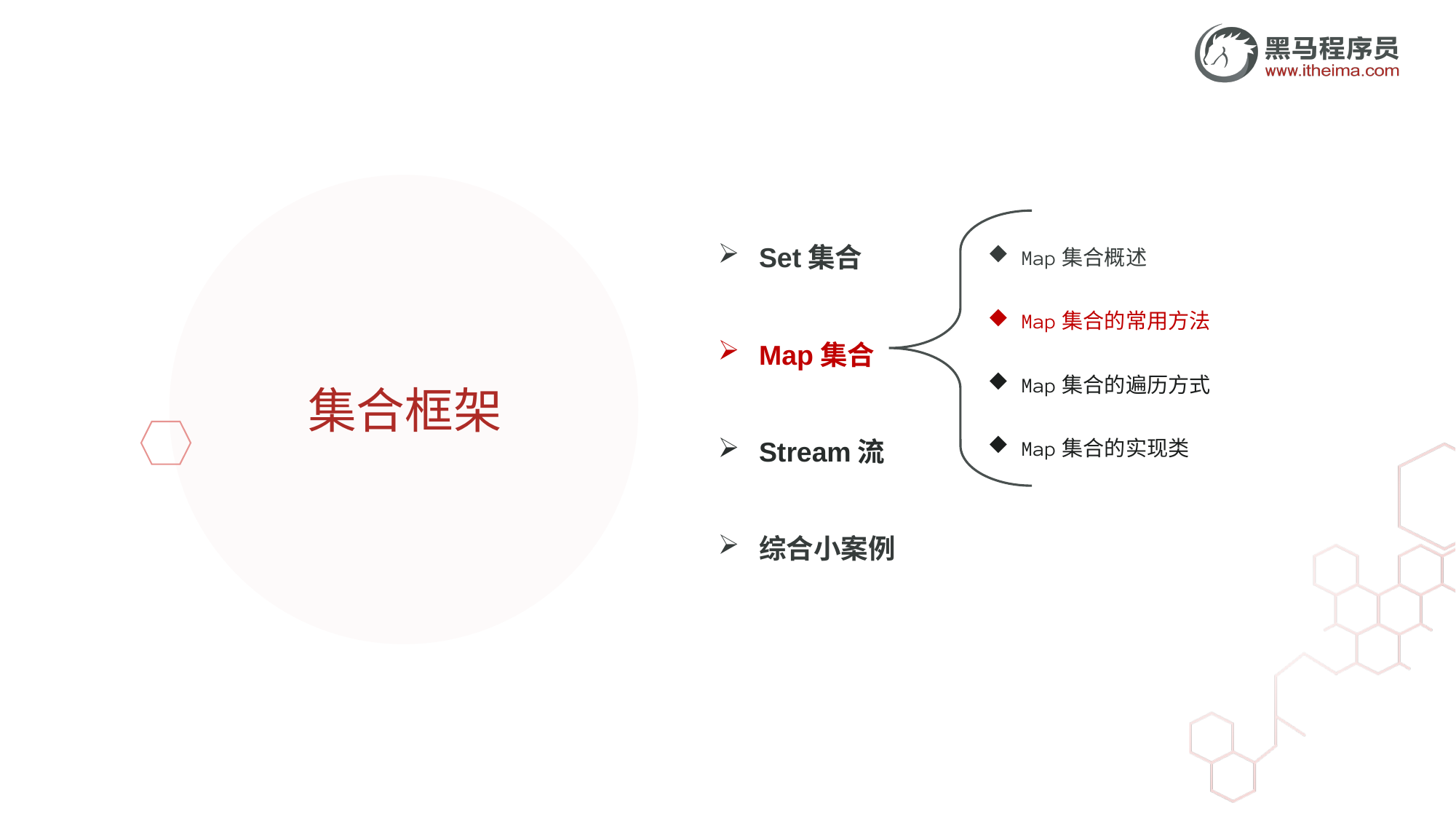

Set集合
Map集合
Stream流
综合小案例

Map集合概述
Map集合的常用方法
Map集合的遍历方式
Map集合的实现类